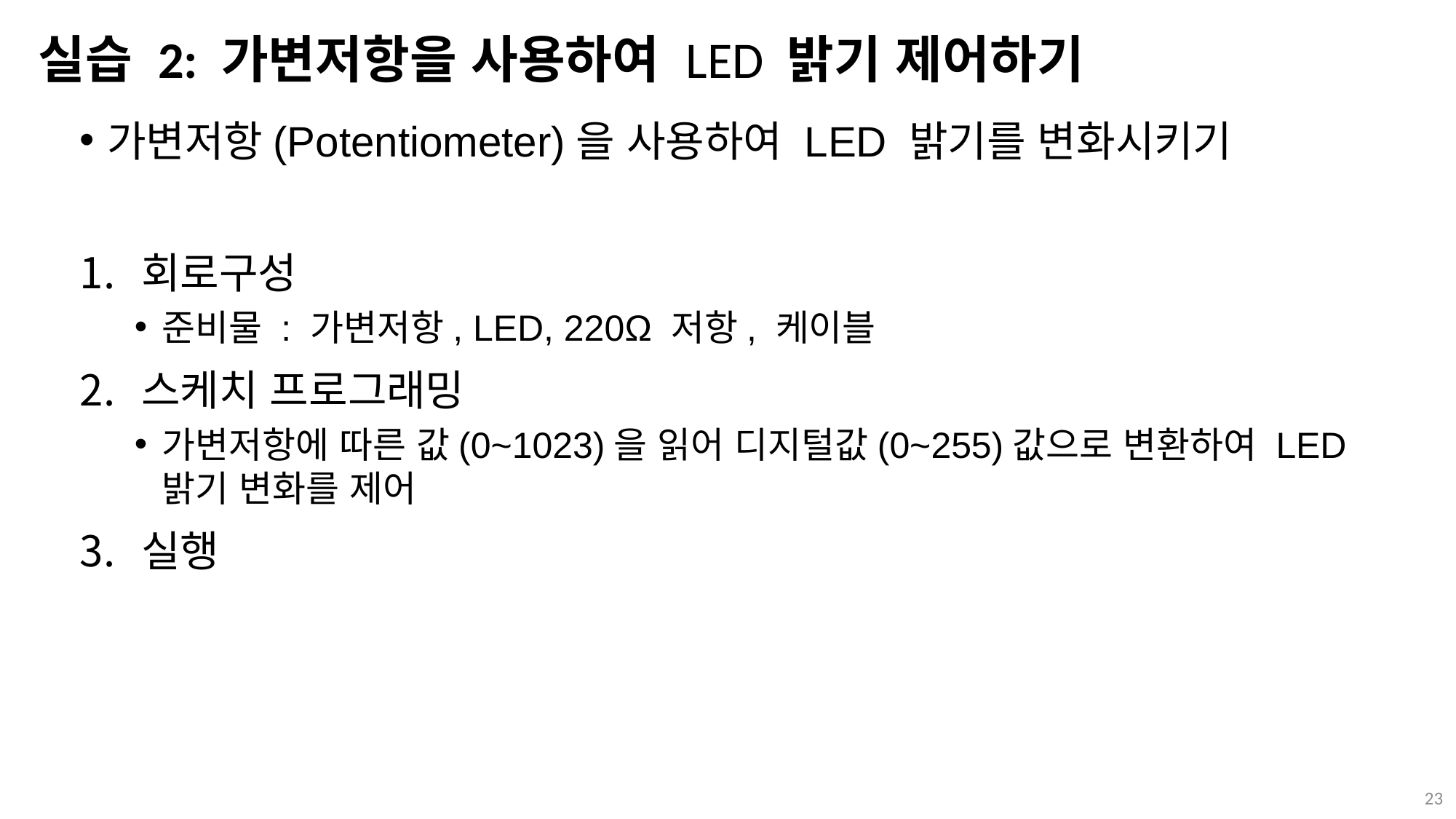

# 실습 2: 가변저항을 사용하여 LED 밝기 제어하기
가변저항(Potentiometer)을 사용하여 LED 밝기를 변화시키기

회로구성
준비물 : 가변저항, LED, 220Ω 저항, 케이블
스케치 프로그래밍
가변저항에 따른 값(0~1023)을 읽어 디지털값(0~255)값으로 변환하여 LED 밝기 변화를 제어
실행

23